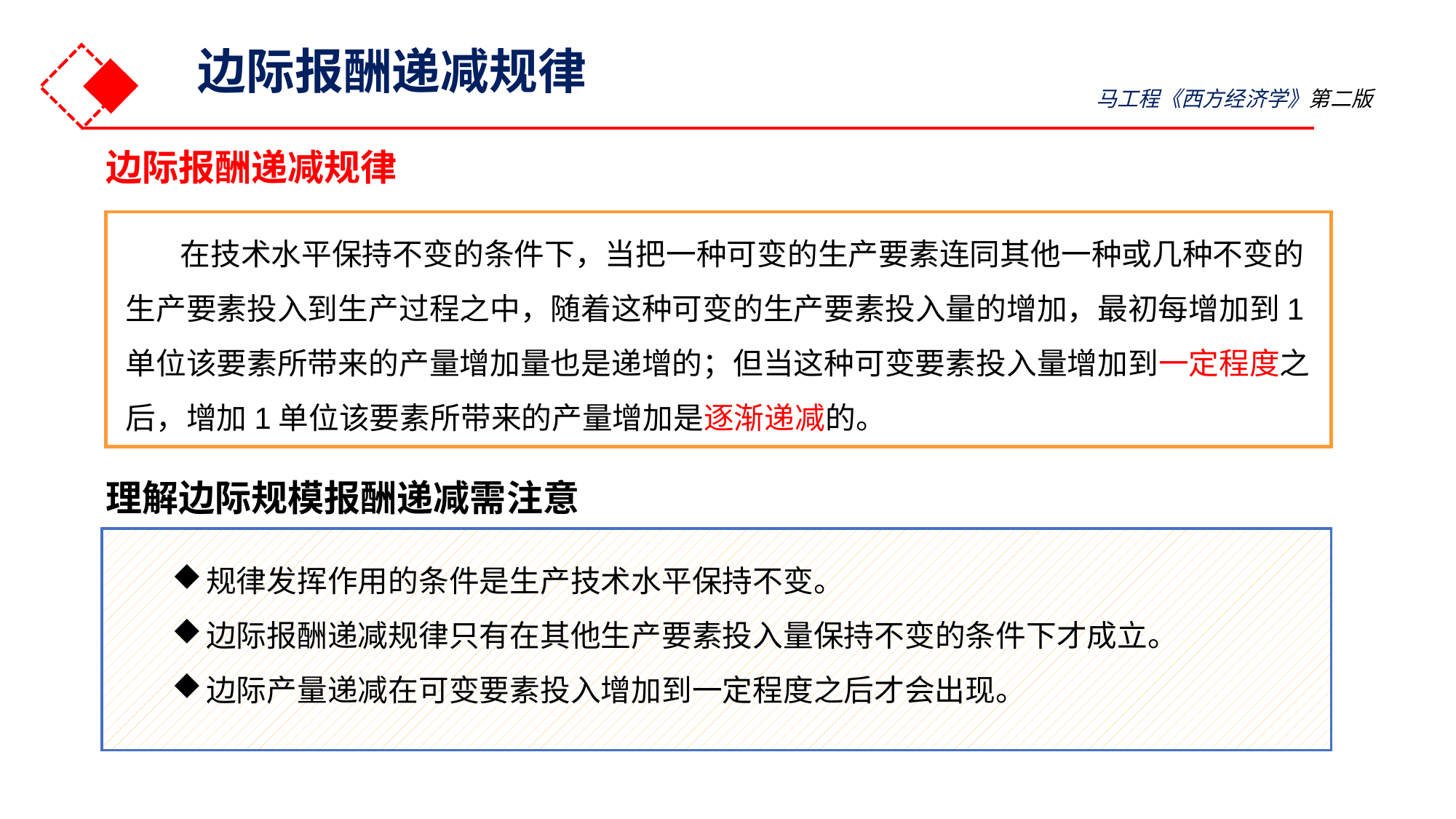

边际报酬递减规律

马工程《西方经济学》第二版
边际报酬递减规律
在技术水平保持不变的条件下，当把一种可变的生产要素连同其他一种或几种不变的生产要素投入到生产过程之中，随着这种可变的生产要素投入量的增加，最初每增加到1单位该要素所带来的产量增加量也是递增的；但当这种可变要素投入量增加到一定程度之后，增加1单位该要素所带来的产量增加是逐渐递减的。

理解边际规模报酬递减需注意

规律发挥作用的条件是生产技术水平保持不变。
边际报酬递减规律只有在其他生产要素投入量保持不变的条件下才成立。
边际产量递减在可变要素投入增加到一定程度之后才会出现。